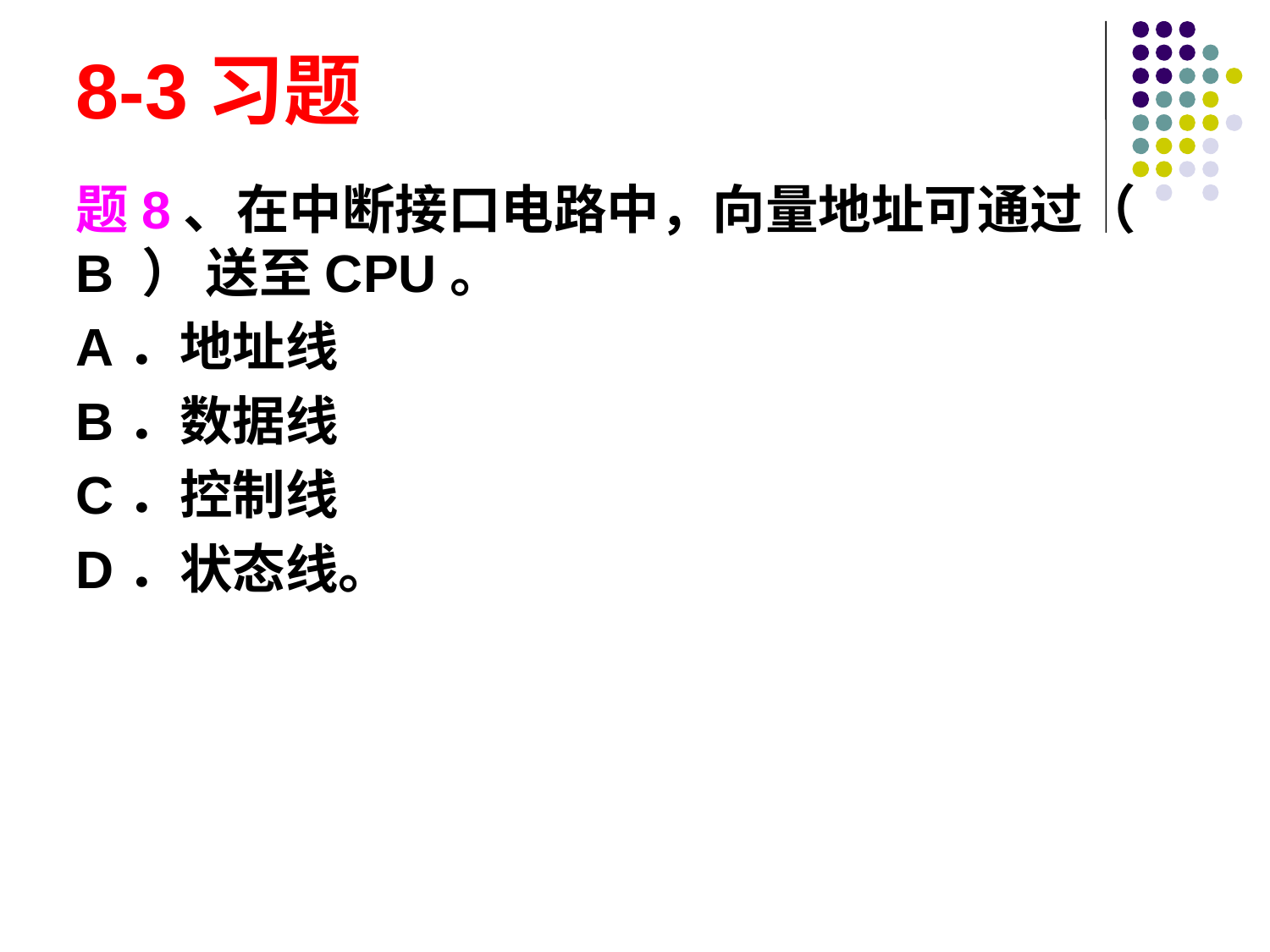

# 8-3习题
题8、在中断接口电路中，向量地址可通过（ B ） 送至CPU。
A．地址线
B．数据线
C．控制线
D．状态线。